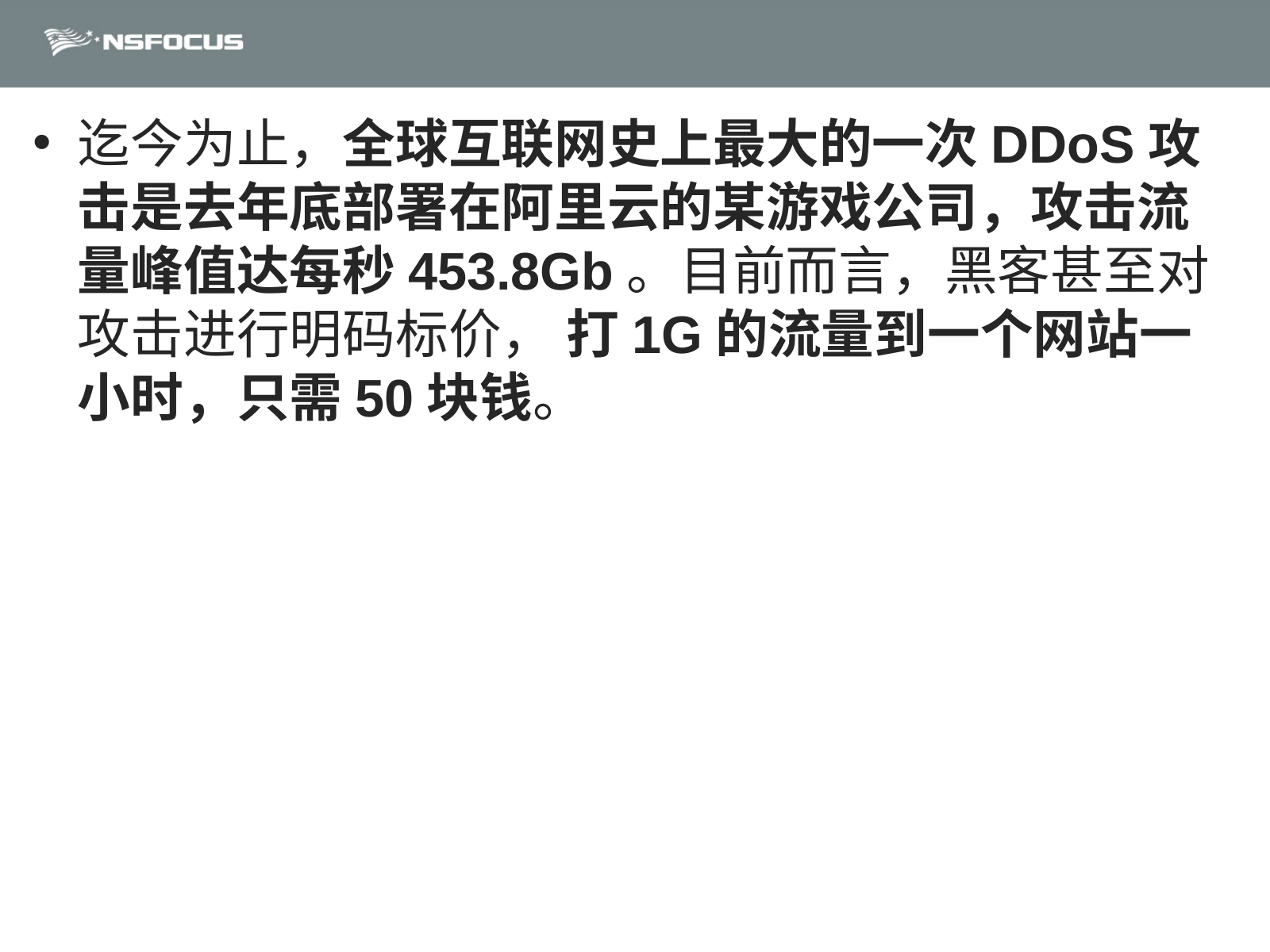

#
迄今为止，全球互联网史上最大的一次DDoS攻击是去年底部署在阿里云的某游戏公司，攻击流量峰值达每秒453.8Gb。目前而言，黑客甚至对攻击进行明码标价， 打1G的流量到一个网站一小时，只需50块钱。